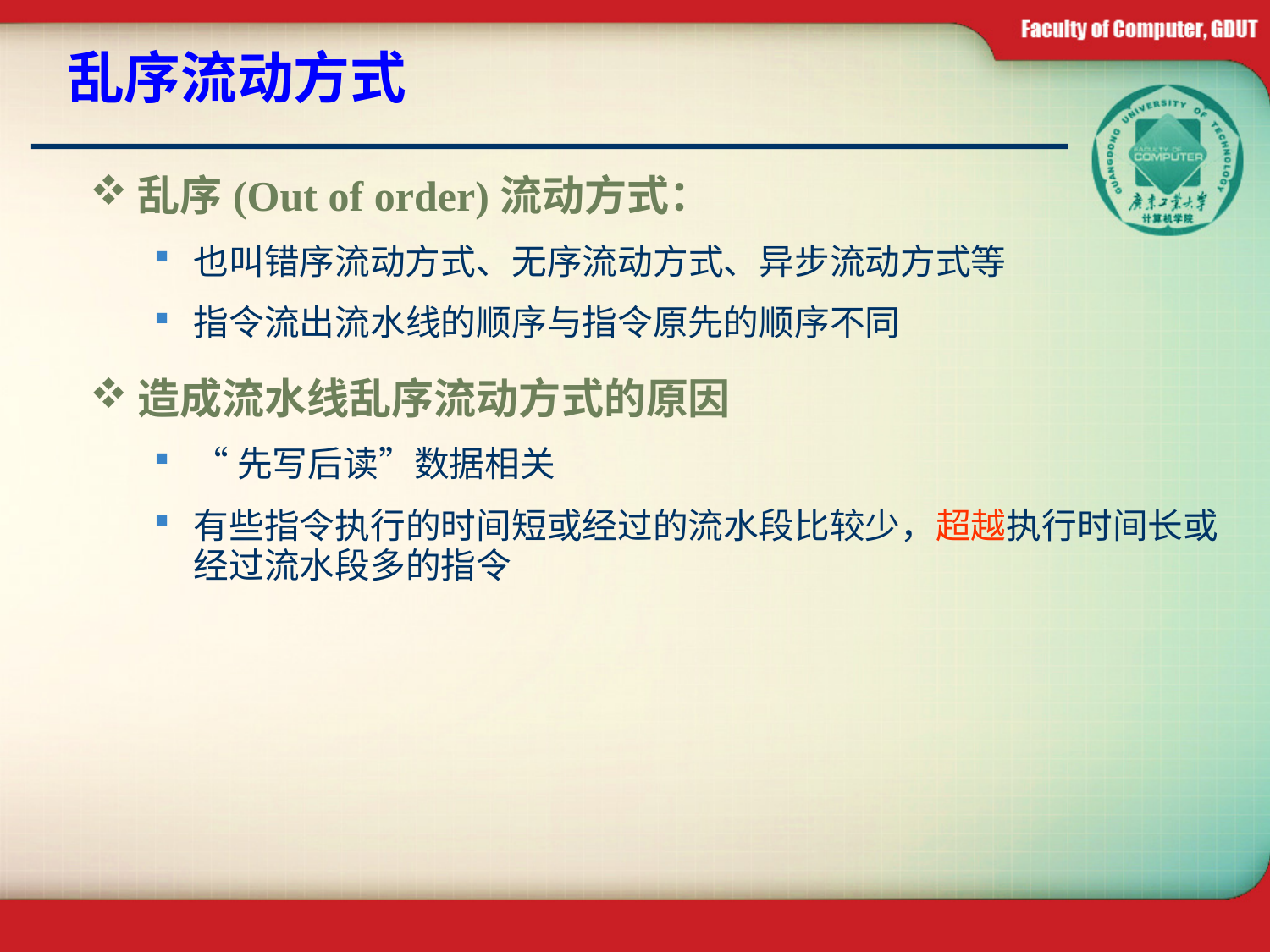

# 乱序流动方式
乱序(Out of order)流动方式：
也叫错序流动方式、无序流动方式、异步流动方式等
指令流出流水线的顺序与指令原先的顺序不同
造成流水线乱序流动方式的原因
“先写后读”数据相关
有些指令执行的时间短或经过的流水段比较少，超越执行时间长或经过流水段多的指令